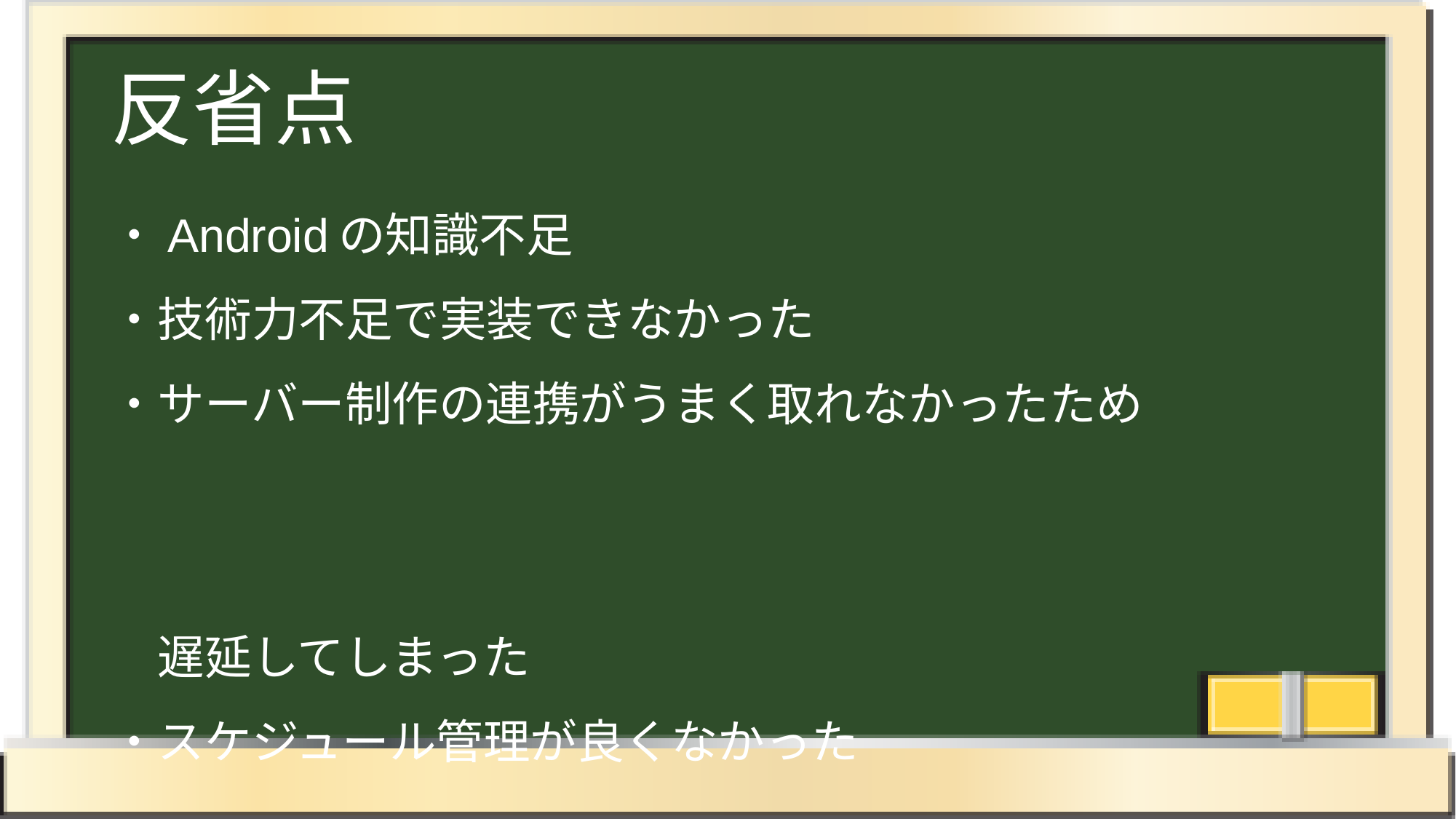

# 反省点
・Androidの知識不足
・技術力不足で実装できなかった
・サーバー制作の連携がうまく取れなかったため
　遅延してしまった
・スケジュール管理が良くなかった